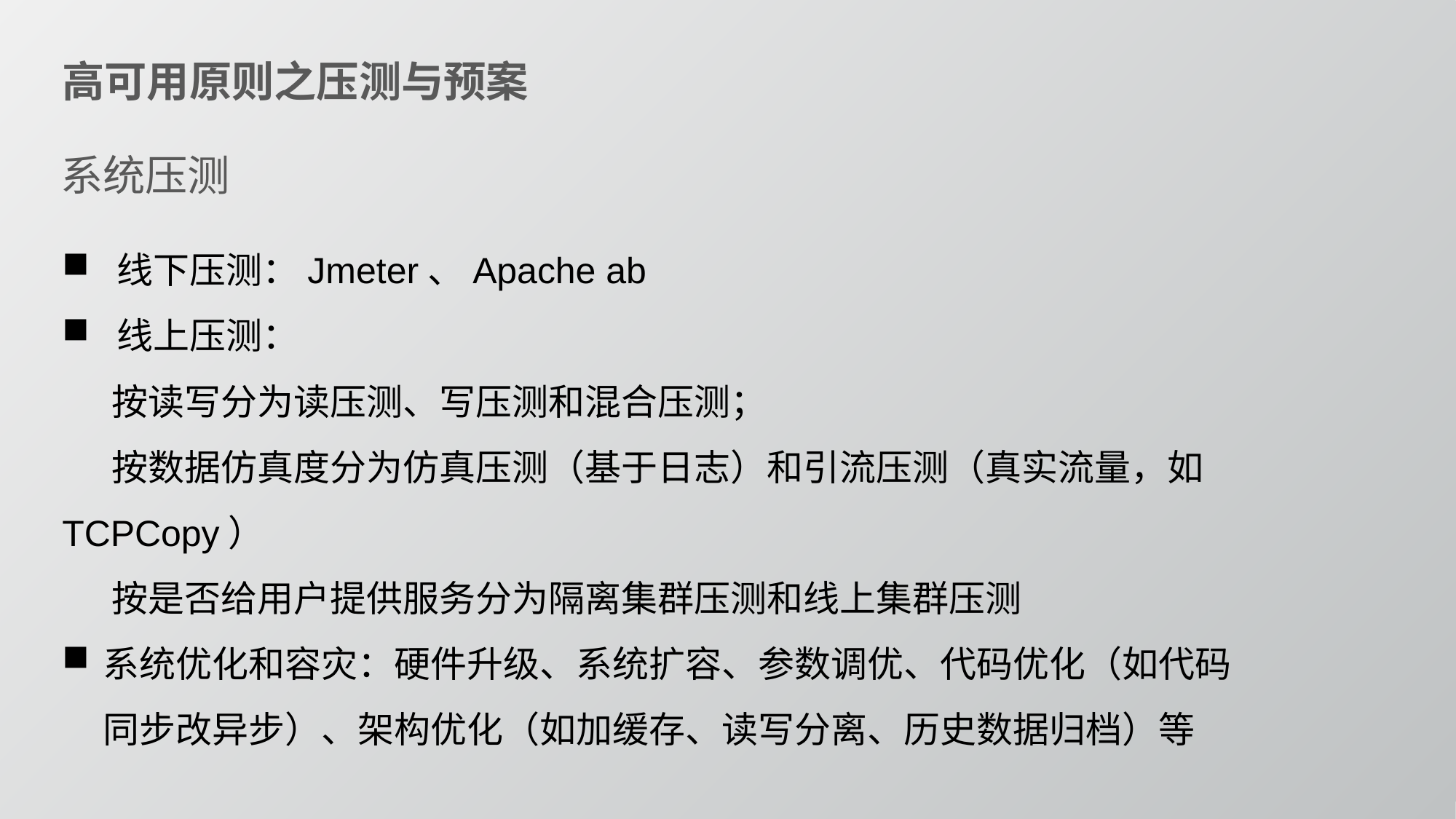

高可用原则之压测与预案
系统压测
线下压测：Jmeter、Apache ab
线上压测：
     按读写分为读压测、写压测和混合压测；
     按数据仿真度分为仿真压测（基于日志）和引流压测（真实流量，如TCPCopy）
     按是否给用户提供服务分为隔离集群压测和线上集群压测
系统优化和容灾：硬件升级、系统扩容、参数调优、代码优化（如代码同步改异步）、架构优化（如加缓存、读写分离、历史数据归档）等